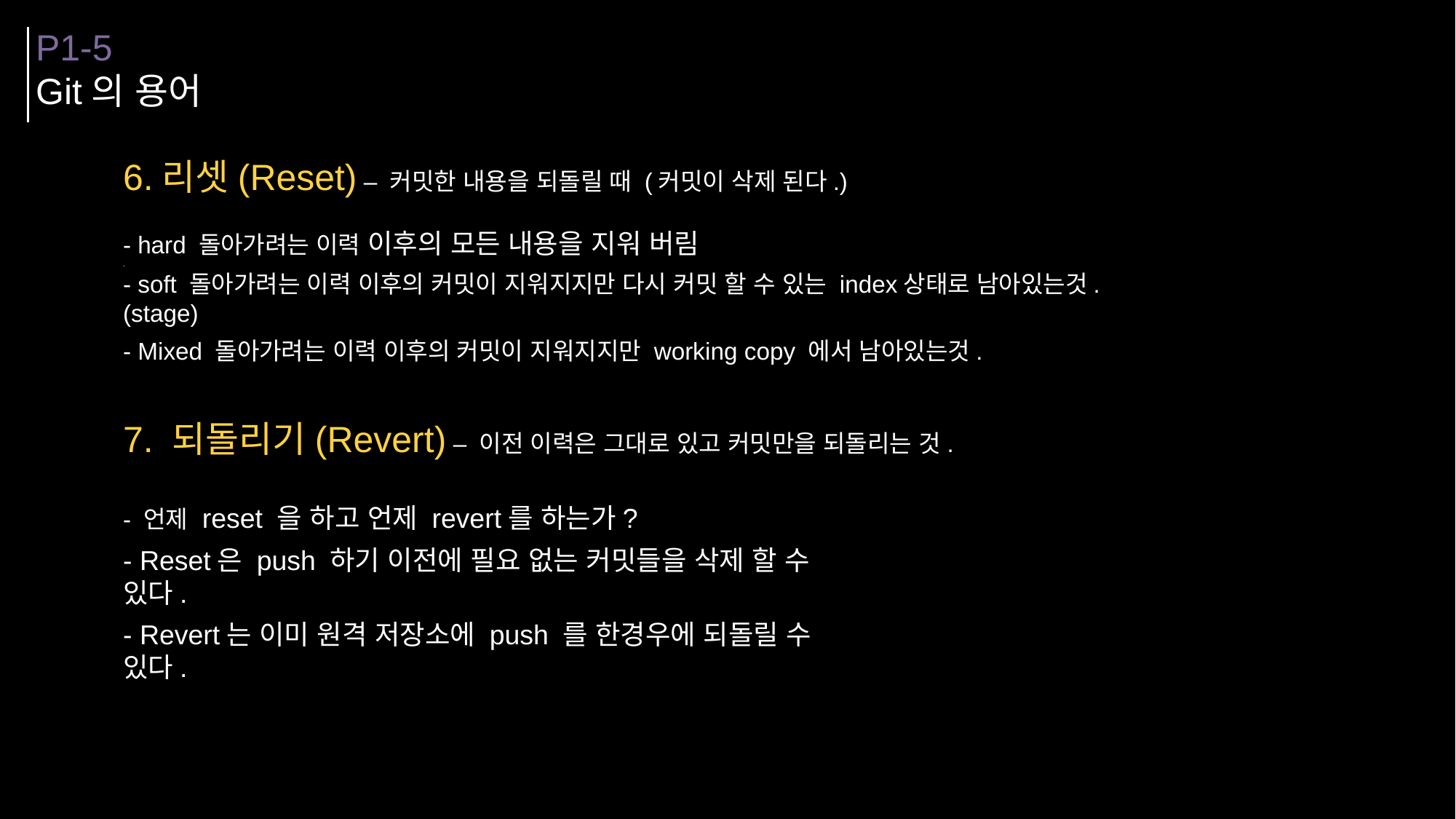

P1-5
Git의 용어
6.리셋(Reset) – 커밋한 내용을 되돌릴 때 (커밋이 삭제 된다.)

- hard 돌아가려는 이력 이후의 모든 내용을 지워 버림
.
- soft 돌아가려는 이력 이후의 커밋이 지워지지만 다시 커밋 할 수 있는 index상태로 남아있는것.(stage)

- Mixed 돌아가려는 이력 이후의 커밋이 지워지지만 working copy 에서 남아있는것.
7. 되돌리기(Revert) – 이전 이력은 그대로 있고 커밋만을 되돌리는 것.
- 언제 reset 을 하고 언제 revert를 하는가?

- Reset은 push 하기 이전에 필요 없는 커밋들을 삭제 할 수 있다.

- Revert는 이미 원격 저장소에 push 를 한경우에 되돌릴 수 있다.